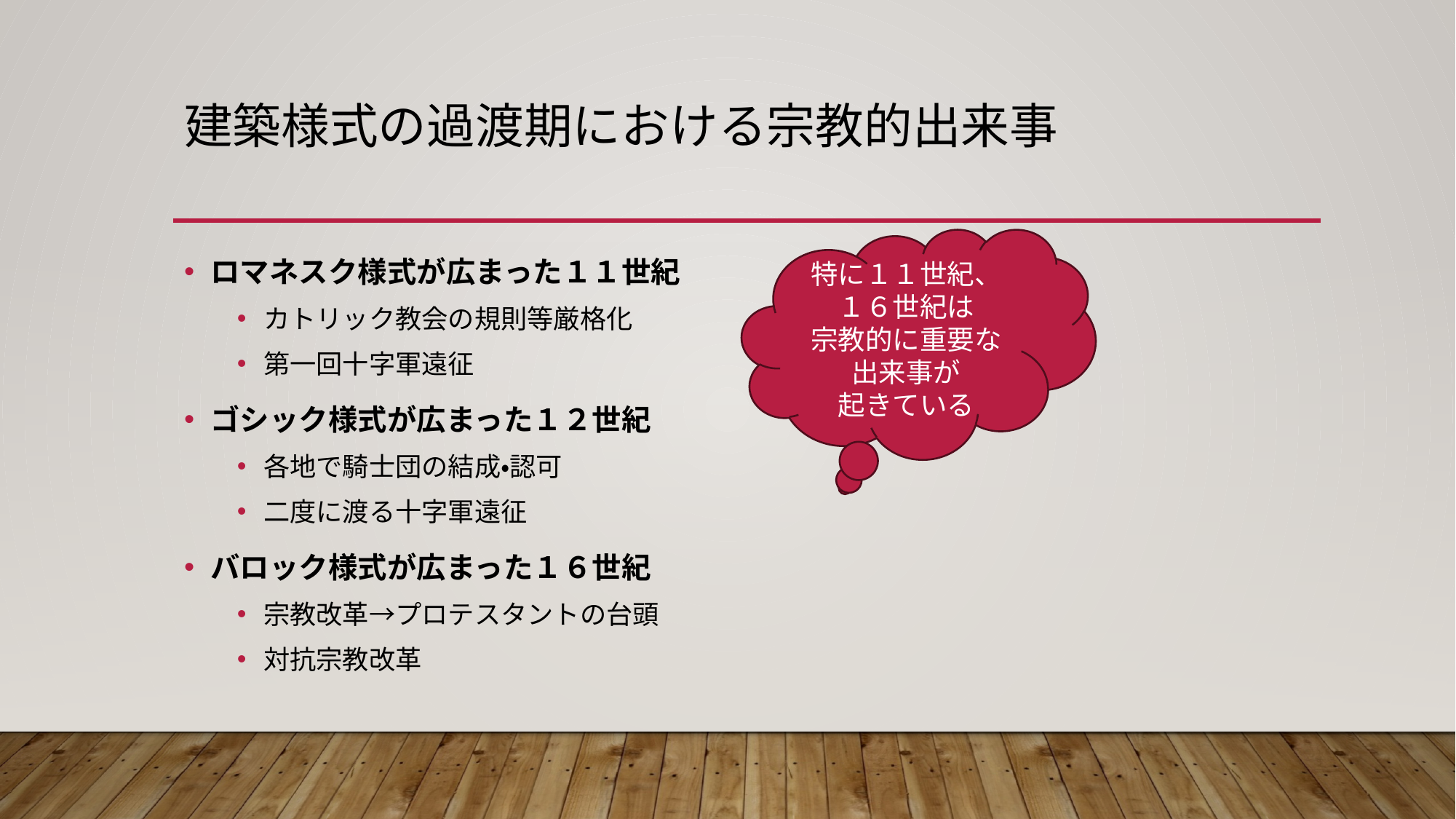

# 建築様式の過渡期における宗教的出来事
特に１１世紀、１６世紀は
宗教的に重要な出来事が
起きている
ロマネスク様式が広まった１１世紀
カトリック教会の規則等厳格化
第一回十字軍遠征
ゴシック様式が広まった１２世紀
各地で騎士団の結成・認可
二度に渡る十字軍遠征
バロック様式が広まった１６世紀
宗教改革→プロテスタントの台頭
対抗宗教改革